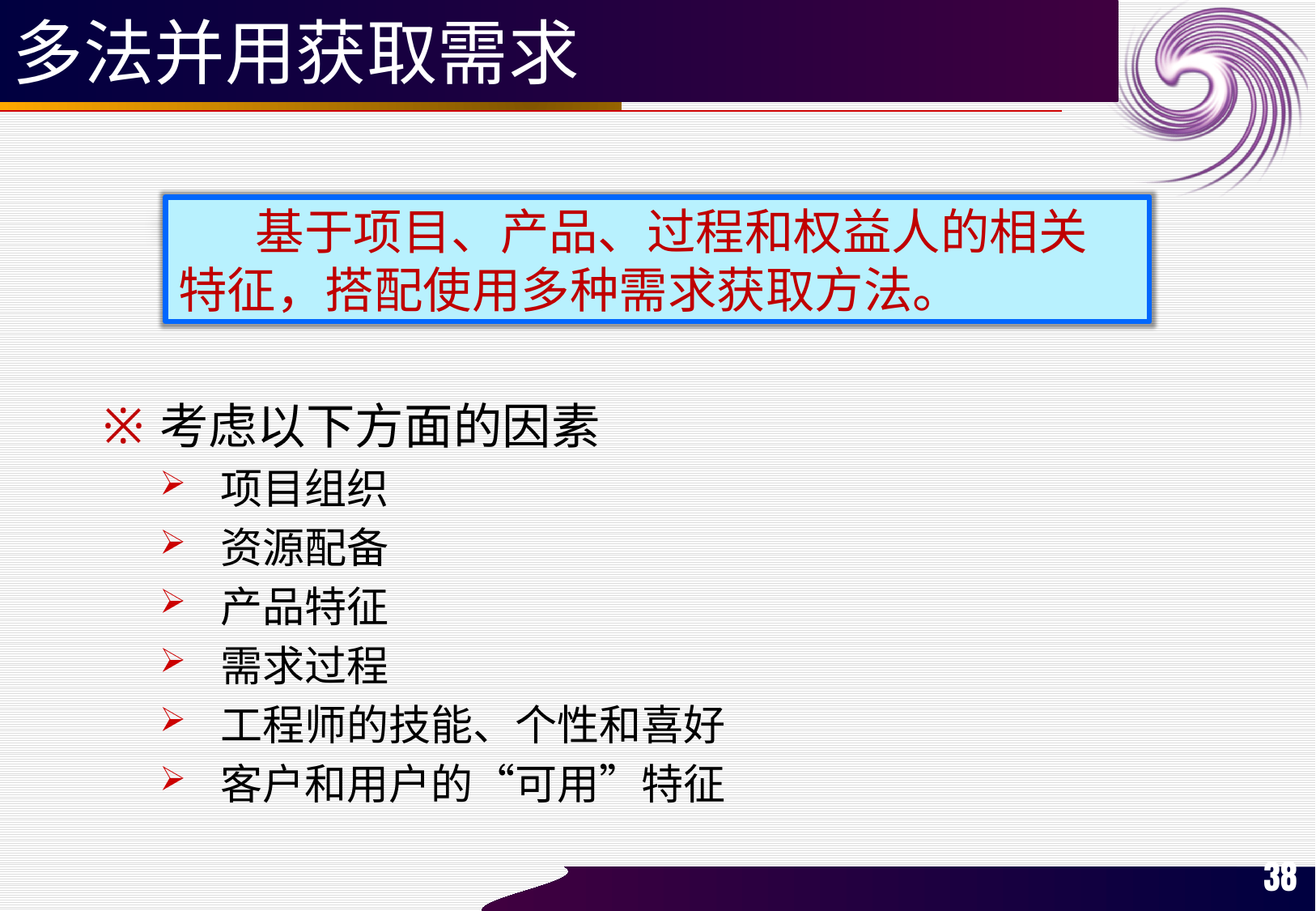

# 多法并用获取需求
      基于项目、产品、过程和权益人的相关特征，搭配使用多种需求获取方法。
考虑以下方面的因素
项目组织
资源配备
产品特征
需求过程
工程师的技能、个性和喜好
客户和用户的“可用”特征
38